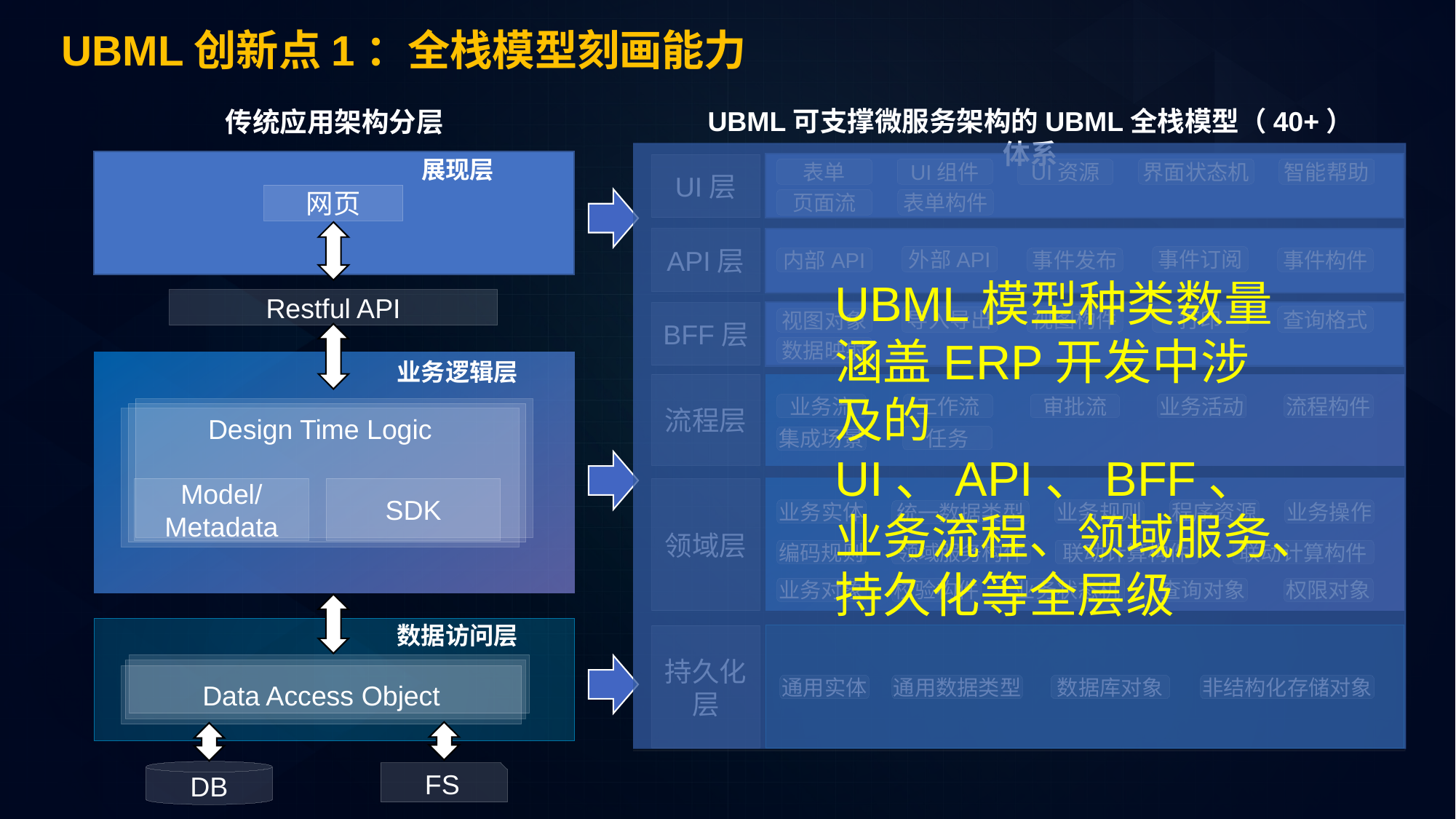

UBML创新点1：全栈模型刻画能力
UBML可支撑微服务架构的UBML全栈模型（40+）体系
传统应用架构分层

UBML模型种类数量涵盖ERP开发中涉及的UI、API、BFF、业务流程、领域服务、持久化等全层级
展现层

UI层
UI组件
界面状态机
智能帮助
表单
UI资源
表单构件
页面流

BFF层
视图构件
打印
查询格式
导入导出
视图对象
数据映射

网页

API层
外部API
事件订阅
内部API
事件发布
事件构件
流程层

业务流
工作流
审批流
业务活动
流程构件
任务
集成场景

领域层
业务实体
业务规则
程序资源
业务操作
统一数据类型
编码规则
领域服务构件
联动计算构件
联动计算构件
业务对象
校验构件
业务状态机
查询对象
权限对象

Restful API

业务逻辑层

Design Time Logic

Model/
Metadata
SDK

数据访问层

持久化层
通用实体
通用数据类型
数据库对象
非结构化存储对象

Data Access Object

DB
FS